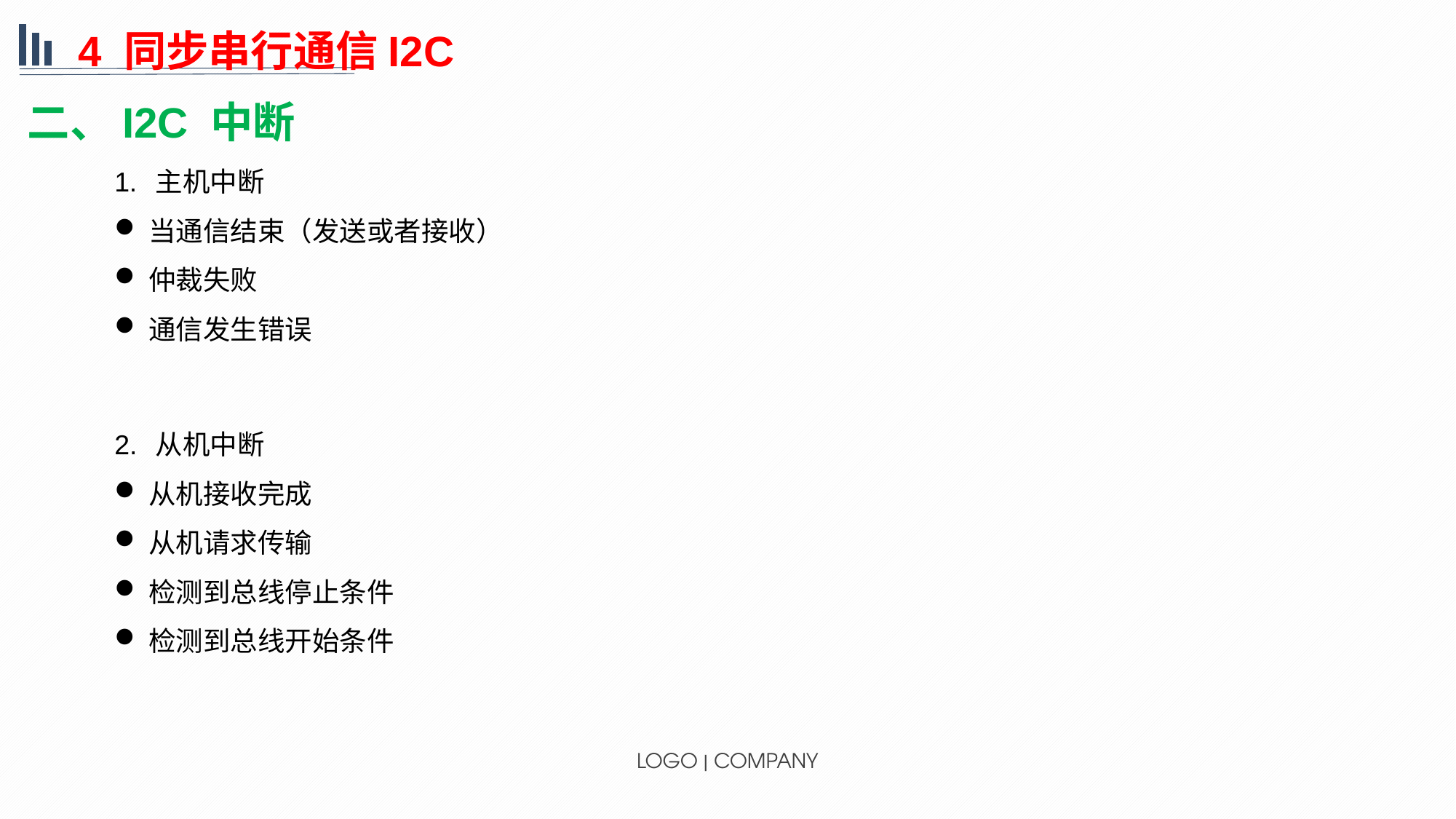

4 同步串行通信I2C

二、I2C 中断
主机中断
当通信结束（发送或者接收）
仲裁失败
通信发生错误
从机中断
从机接收完成
从机请求传输
检测到总线停止条件
检测到总线开始条件
LOGO | COMPANY